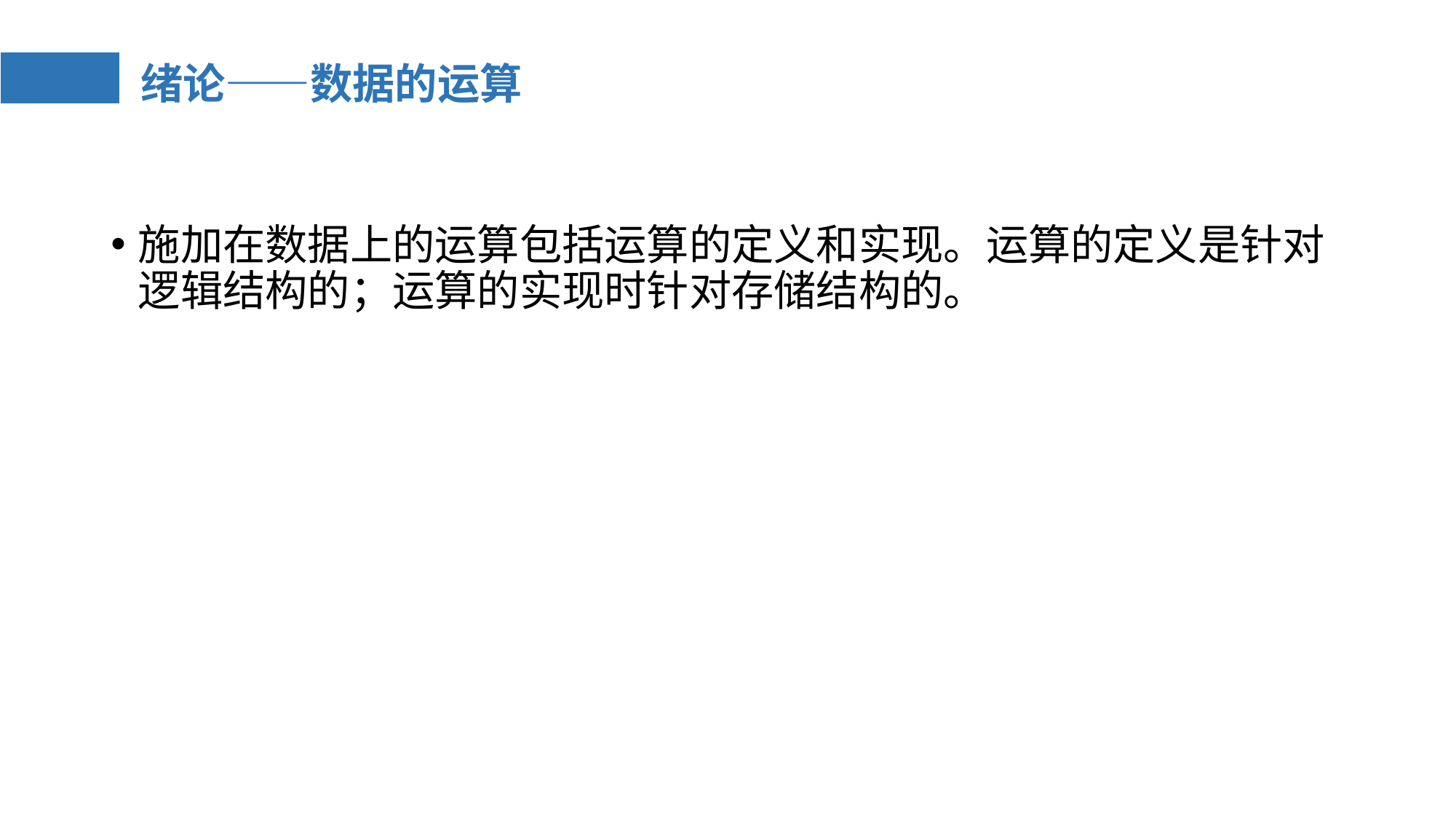

# 绪论——数据的运算
施加在数据上的运算包括运算的定义和实现。运算的定义是针对逻辑结构的；运算的实现时针对存储结构的。
4